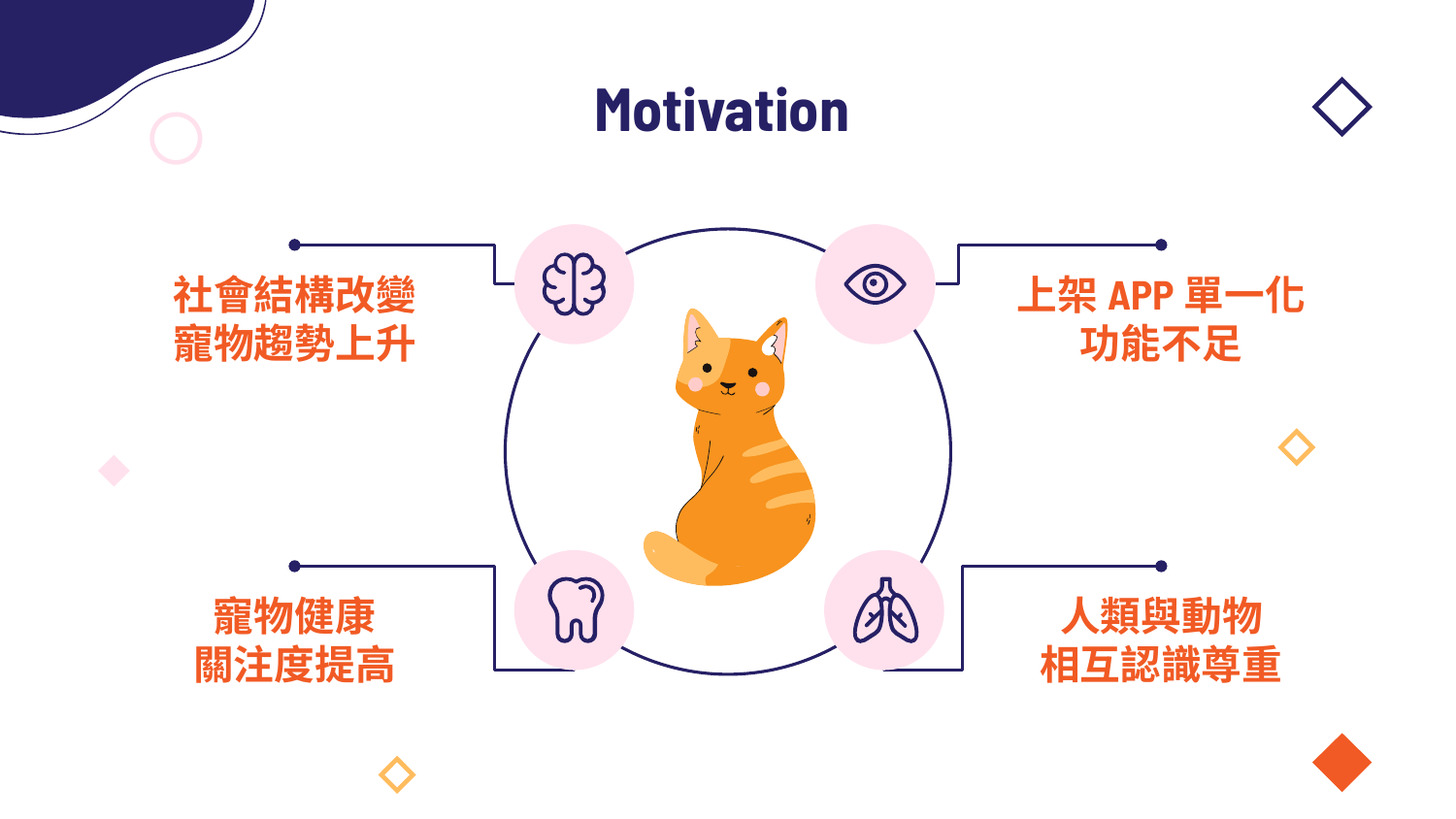

# Motivation

社會結構改變
寵物趨勢上升
上架APP單一化
功能不足

人類與動物
相互認識尊重
寵物健康
關注度提高